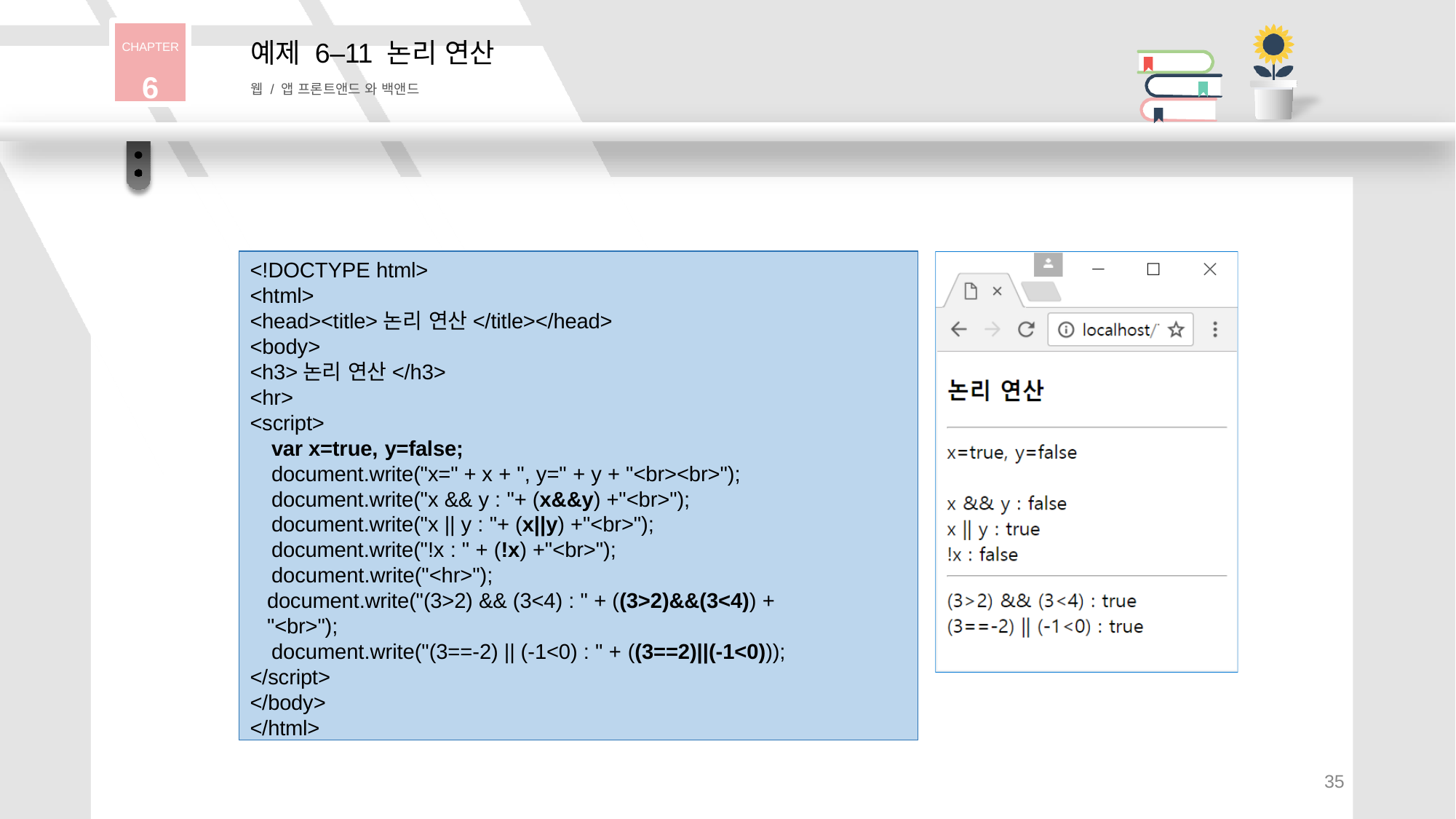

CHAPTER

6

# 예제 6–11 논리 연산

웹 / 앱 프론트앤드 와 백앤드

<!DOCTYPE html>
<html>
<head><title>논리 연산</title></head>
<body>
<h3>논리 연산</h3>
<hr>
<script>
var x=true, y=false;
document.write("x=" + x + ", y=" + y + "<br><br>");  document.write("x && y : "+ (x&&y) +"<br>");  document.write("x || y : "+ (x||y) +"<br>");  document.write("!x : " + (!x) +"<br>");  document.write("<hr>");
document.write("(3>2) && (3<4) : " + ((3>2)&&(3<4)) + "<br>");
document.write("(3==-2) || (-1<0) : " + ((3==2)||(-1<0)));
</script>
</body>
</html>

35